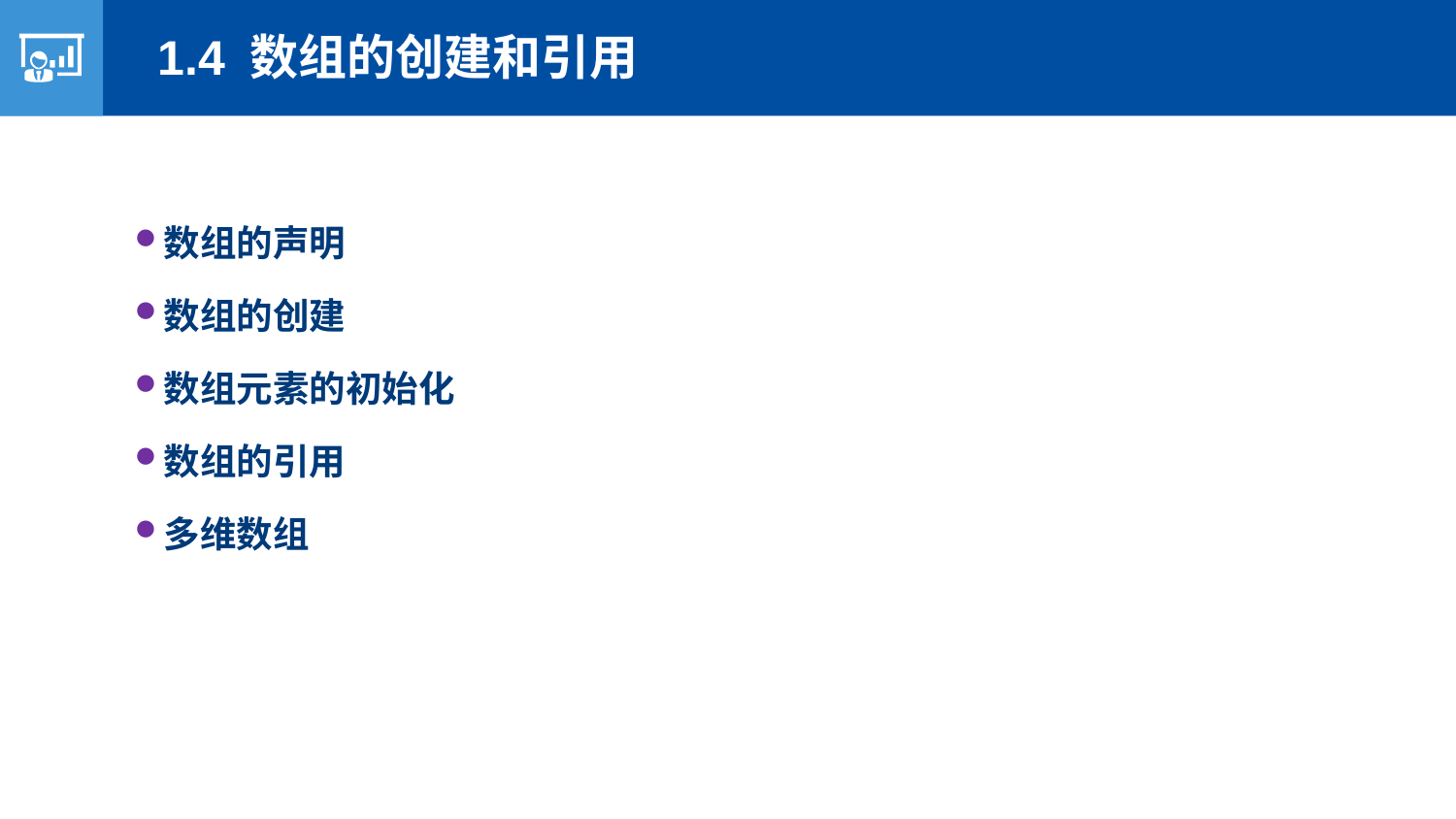

1.4 数组的创建和引用
数组的声明
数组的创建
数组元素的初始化
数组的引用
多维数组